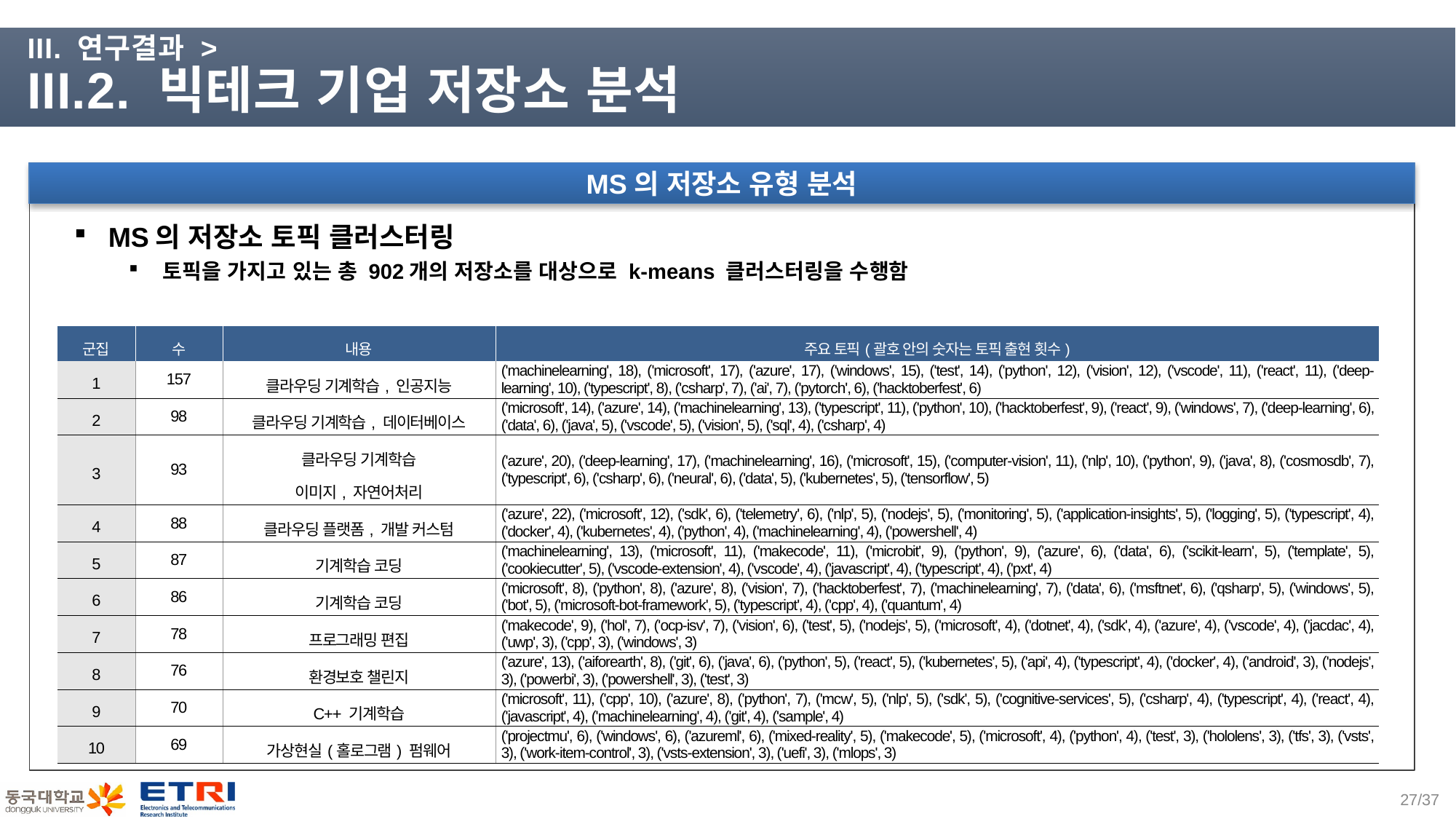

# III. 연구결과 > III.2. 빅테크 기업 저장소 분석
MS의 저장소 유형 분석

MS의 저장소 토픽 클러스터링
토픽을 가지고 있는 총 902개의 저장소를 대상으로 k-means 클러스터링을 수행함
| 군집 | 수 | 내용 | 주요 토픽(괄호 안의 숫자는 토픽 출현 횟수) |
| --- | --- | --- | --- |
| 1 | 157 | 클라우딩 기계학습, 인공지능 | ('machinelearning', 18), ('microsoft', 17), ('azure', 17), ('windows', 15), ('test', 14), ('python', 12), ('vision', 12), ('vscode', 11), ('react', 11), ('deep-learning', 10), ('typescript', 8), ('csharp', 7), ('ai', 7), ('pytorch', 6), ('hacktoberfest', 6) |
| 2 | 98 | 클라우딩 기계학습, 데이터베이스 | ('microsoft', 14), ('azure', 14), ('machinelearning', 13), ('typescript', 11), ('python', 10), ('hacktoberfest', 9), ('react', 9), ('windows', 7), ('deep-learning', 6), ('data', 6), ('java', 5), ('vscode', 5), ('vision', 5), ('sql', 4), ('csharp', 4) |
| 3 | 93 | 클라우딩 기계학습 이미지, 자연어처리 | ('azure', 20), ('deep-learning', 17), ('machinelearning', 16), ('microsoft', 15), ('computer-vision', 11), ('nlp', 10), ('python', 9), ('java', 8), ('cosmosdb', 7), ('typescript', 6), ('csharp', 6), ('neural', 6), ('data', 5), ('kubernetes', 5), ('tensorflow', 5) |
| 4 | 88 | 클라우딩 플랫폼, 개발 커스텀 | ('azure', 22), ('microsoft', 12), ('sdk', 6), ('telemetry', 6), ('nlp', 5), ('nodejs', 5), ('monitoring', 5), ('application-insights', 5), ('logging', 5), ('typescript', 4), ('docker', 4), ('kubernetes', 4), ('python', 4), ('machinelearning', 4), ('powershell', 4) |
| 5 | 87 | 기계학습 코딩 | ('machinelearning', 13), ('microsoft', 11), ('makecode', 11), ('microbit', 9), ('python', 9), ('azure', 6), ('data', 6), ('scikit-learn', 5), ('template', 5), ('cookiecutter', 5), ('vscode-extension', 4), ('vscode', 4), ('javascript', 4), ('typescript', 4), ('pxt', 4) |
| 6 | 86 | 기계학습 코딩 | ('microsoft', 8), ('python', 8), ('azure', 8), ('vision', 7), ('hacktoberfest', 7), ('machinelearning', 7), ('data', 6), ('msftnet', 6), ('qsharp', 5), ('windows', 5), ('bot', 5), ('microsoft-bot-framework', 5), ('typescript', 4), ('cpp', 4), ('quantum', 4) |
| 7 | 78 | 프로그래밍 편집 | ('makecode', 9), ('hol', 7), ('ocp-isv', 7), ('vision', 6), ('test', 5), ('nodejs', 5), ('microsoft', 4), ('dotnet', 4), ('sdk', 4), ('azure', 4), ('vscode', 4), ('jacdac', 4), ('uwp', 3), ('cpp', 3), ('windows', 3) |
| 8 | 76 | 환경보호 챌린지 | ('azure', 13), ('aiforearth', 8), ('git', 6), ('java', 6), ('python', 5), ('react', 5), ('kubernetes', 5), ('api', 4), ('typescript', 4), ('docker', 4), ('android', 3), ('nodejs', 3), ('powerbi', 3), ('powershell', 3), ('test', 3) |
| 9 | 70 | C++ 기계학습 | ('microsoft', 11), ('cpp', 10), ('azure', 8), ('python', 7), ('mcw', 5), ('nlp', 5), ('sdk', 5), ('cognitive-services', 5), ('csharp', 4), ('typescript', 4), ('react', 4), ('javascript', 4), ('machinelearning', 4), ('git', 4), ('sample', 4) |
| 10 | 69 | 가상현실(홀로그램) 펌웨어 | ('projectmu', 6), ('windows', 6), ('azureml', 6), ('mixed-reality', 5), ('makecode', 5), ('microsoft', 4), ('python', 4), ('test', 3), ('hololens', 3), ('tfs', 3), ('vsts', 3), ('work-item-control', 3), ('vsts-extension', 3), ('uefi', 3), ('mlops', 3) |
27/37